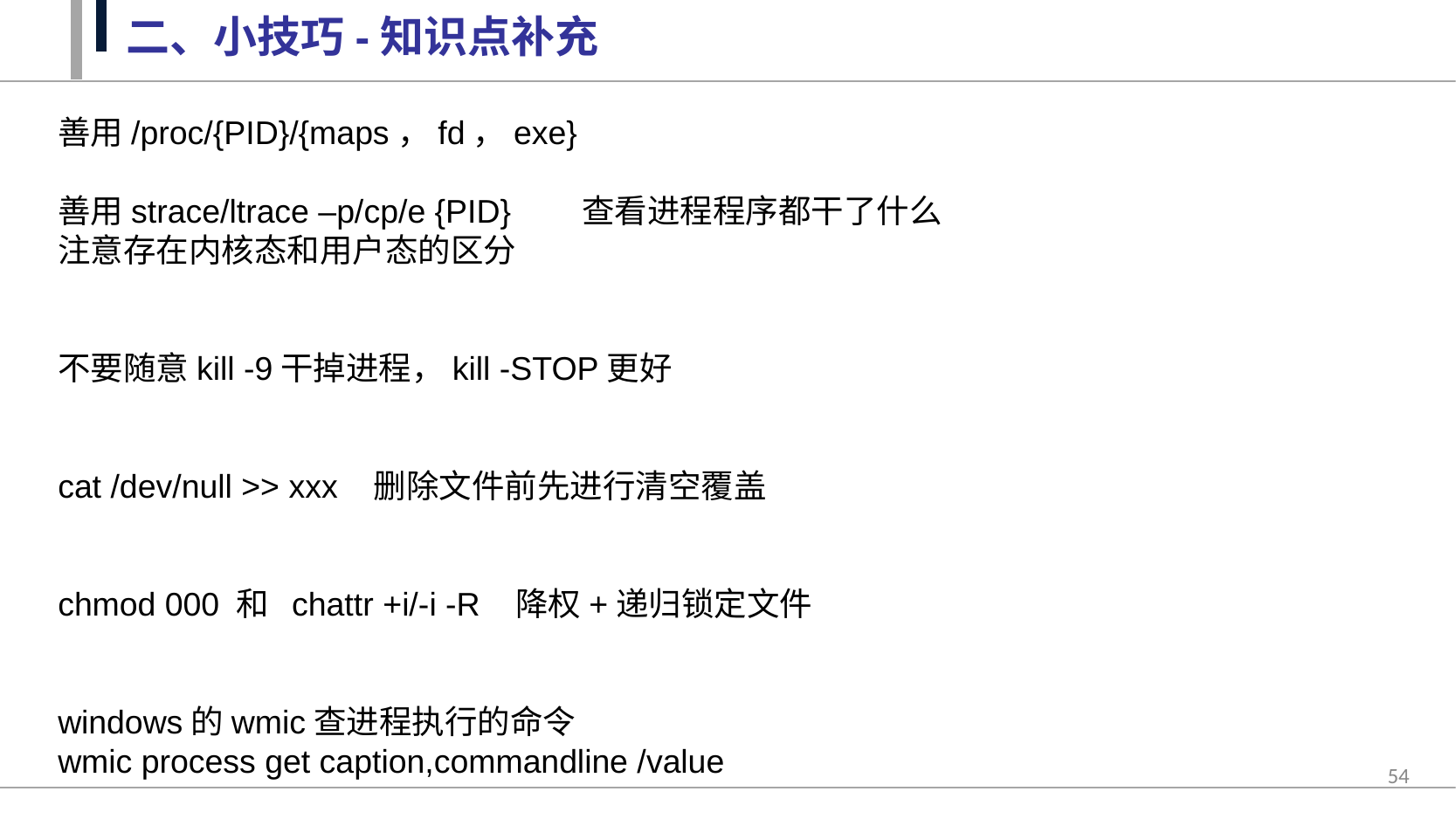

二、小技巧-知识点补充
善用/proc/{PID}/{maps，fd，exe}

善用strace/ltrace –p/cp/e {PID}	查看进程程序都干了什么
注意存在内核态和用户态的区分

不要随意kill -9干掉进程，kill -STOP更好

cat /dev/null >> xxx   删除文件前先进行清空覆盖

chmod 000 和  chattr +i/-i -R   降权+递归锁定文件

windows的wmic查进程执行的命令
wmic process get caption,commandline /value

54